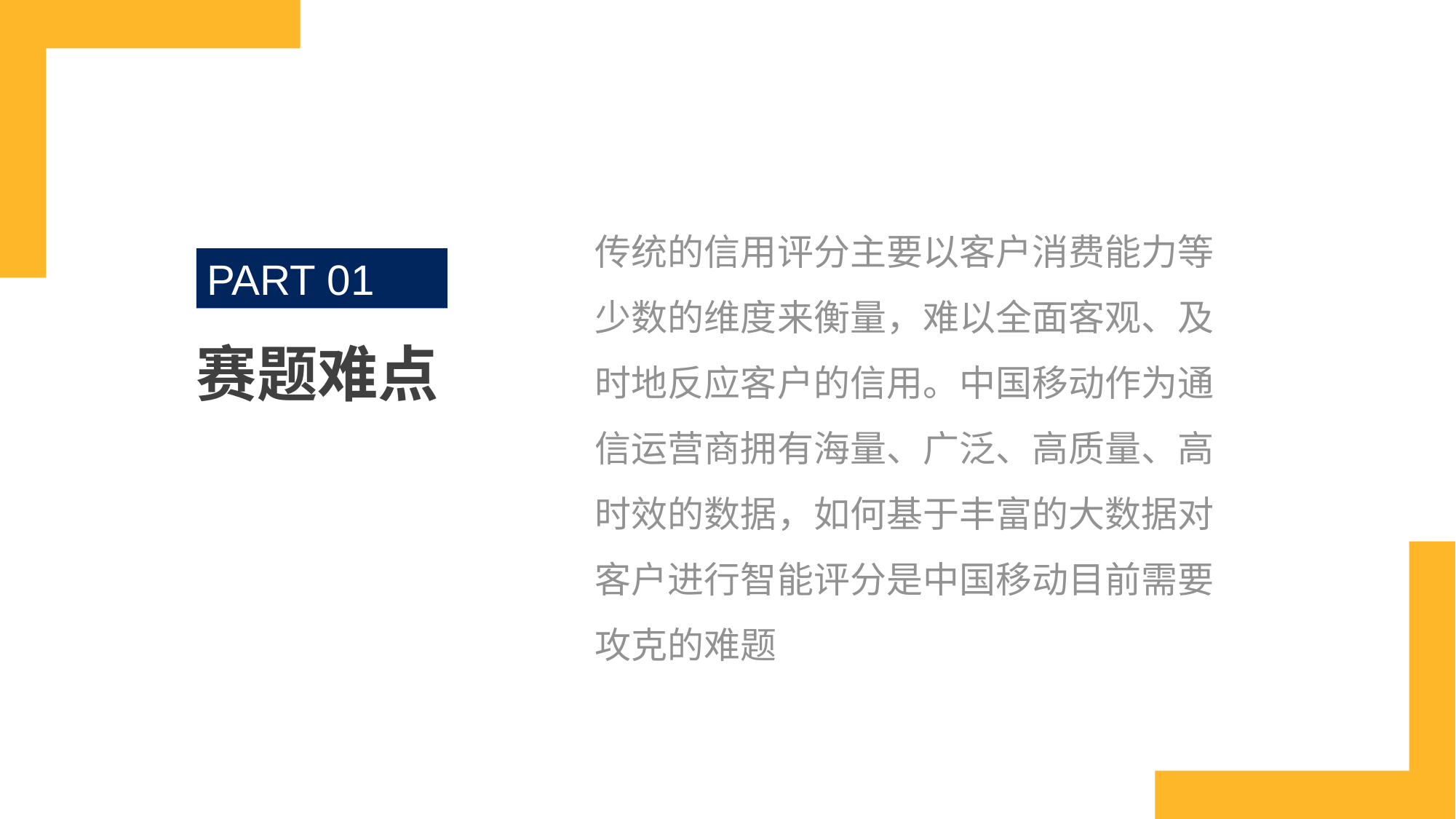

传统的信用评分主要以客户消费能力等少数的维度来衡量，难以全面客观、及时地反应客户的信用。中国移动作为通信运营商拥有海量、广泛、高质量、高时效的数据，如何基于丰富的大数据对客户进行智能评分是中国移动目前需要攻克的难题
PART 01
赛题难点